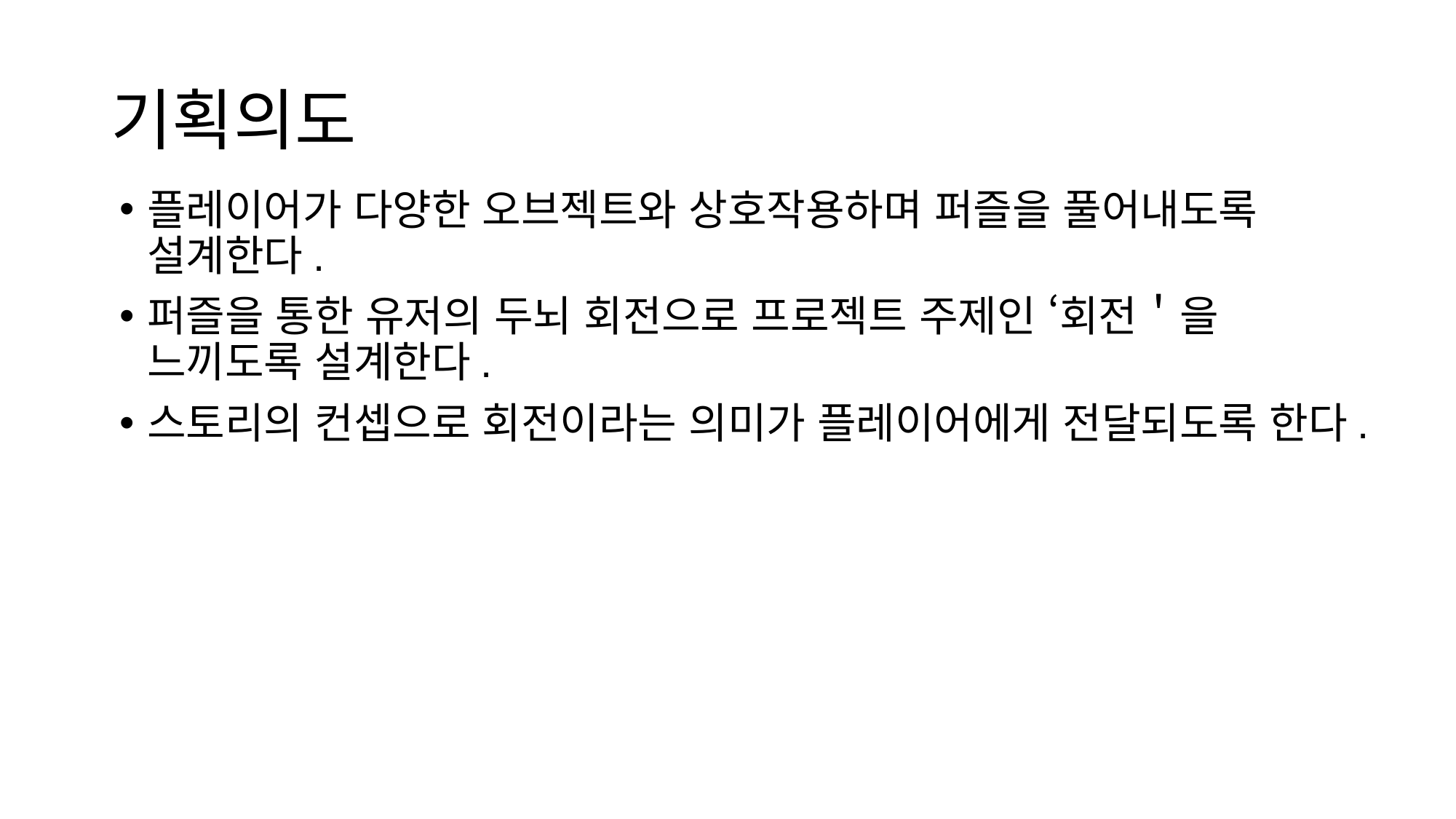

# 기획의도
플레이어가 다양한 오브젝트와 상호작용하며 퍼즐을 풀어내도록 설계한다.
퍼즐을 통한 유저의 두뇌 회전으로 프로젝트 주제인 ‘회전＇을 느끼도록 설계한다.
스토리의 컨셉으로 회전이라는 의미가 플레이어에게 전달되도록 한다.